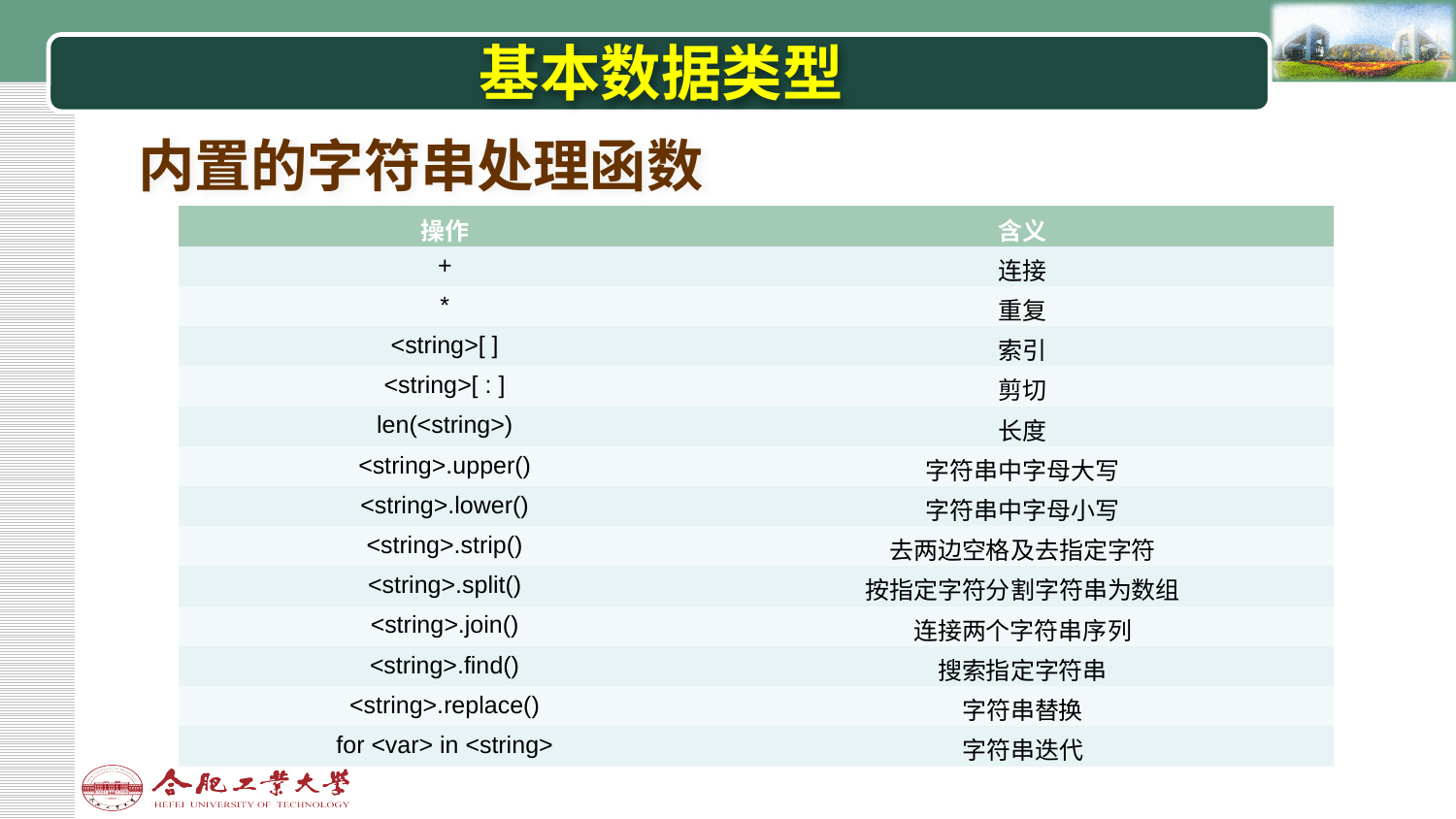

# 基本数据类型
内置的字符串处理函数
| 操作 | 含义 |
| --- | --- |
| + | 连接 |
| \* | 重复 |
| <string>[ ] | 索引 |
| <string>[ : ] | 剪切 |
| len(<string>) | 长度 |
| <string>.upper() | 字符串中字母大写 |
| <string>.lower() | 字符串中字母小写 |
| <string>.strip() | 去两边空格及去指定字符 |
| <string>.split() | 按指定字符分割字符串为数组 |
| <string>.join() | 连接两个字符串序列 |
| <string>.find() | 搜索指定字符串 |
| <string>.replace() | 字符串替换 |
| for <var> in <string> | 字符串迭代 |